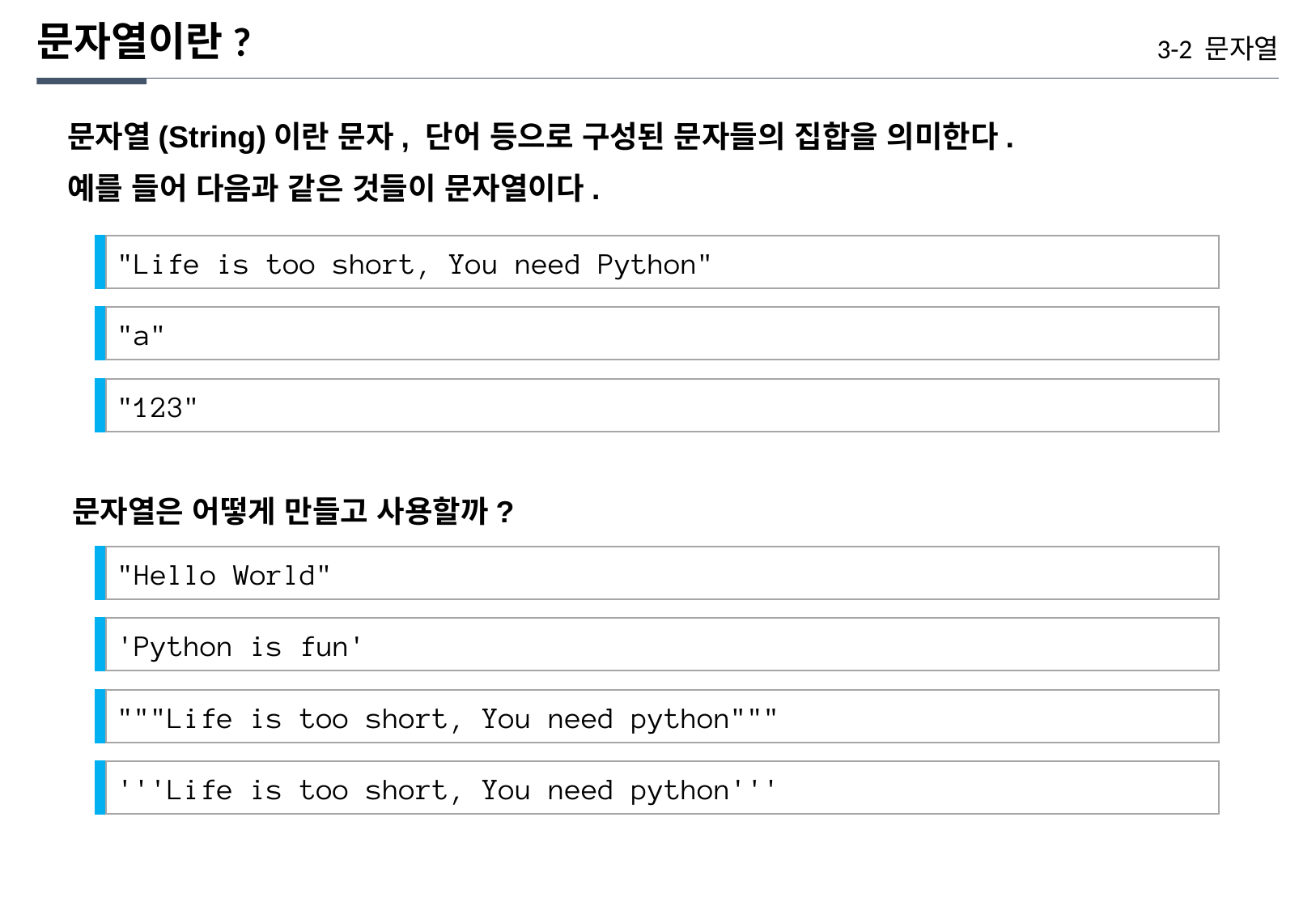

문자열이란?
3-2 문자열
문자열(String)이란 문자, 단어 등으로 구성된 문자들의 집합을 의미한다.
예를 들어 다음과 같은 것들이 문자열이다.

"Life is too short, You need Python"

"a"

"123"
문자열은 어떻게 만들고 사용할까?

"Hello World"

'Python is fun'

"""Life is too short, You need python"""

'''Life is too short, You need python'''